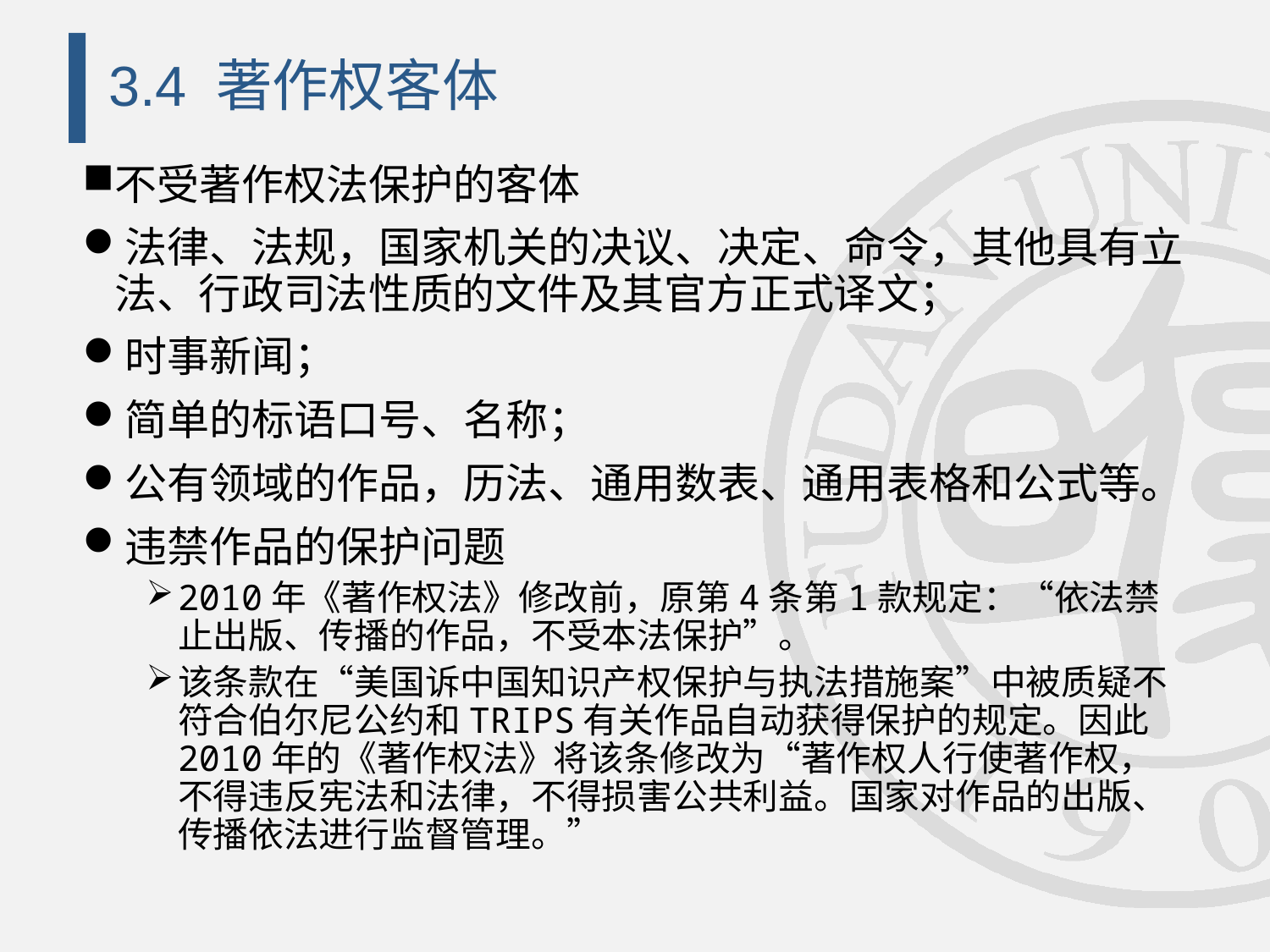

# 3.4 著作权客体
不受著作权法保护的客体
法律、法规，国家机关的决议、决定、命令，其他具有立法、行政司法性质的文件及其官方正式译文；
时事新闻；
简单的标语口号、名称；
公有领域的作品，历法、通用数表、通用表格和公式等。
违禁作品的保护问题
2010年《著作权法》修改前，原第4条第1款规定：“依法禁止出版、传播的作品，不受本法保护”。
该条款在“美国诉中国知识产权保护与执法措施案”中被质疑不符合伯尔尼公约和TRIPS有关作品自动获得保护的规定。因此2010年的《著作权法》将该条修改为“著作权人行使著作权，不得违反宪法和法律，不得损害公共利益。国家对作品的出版、传播依法进行监督管理。”